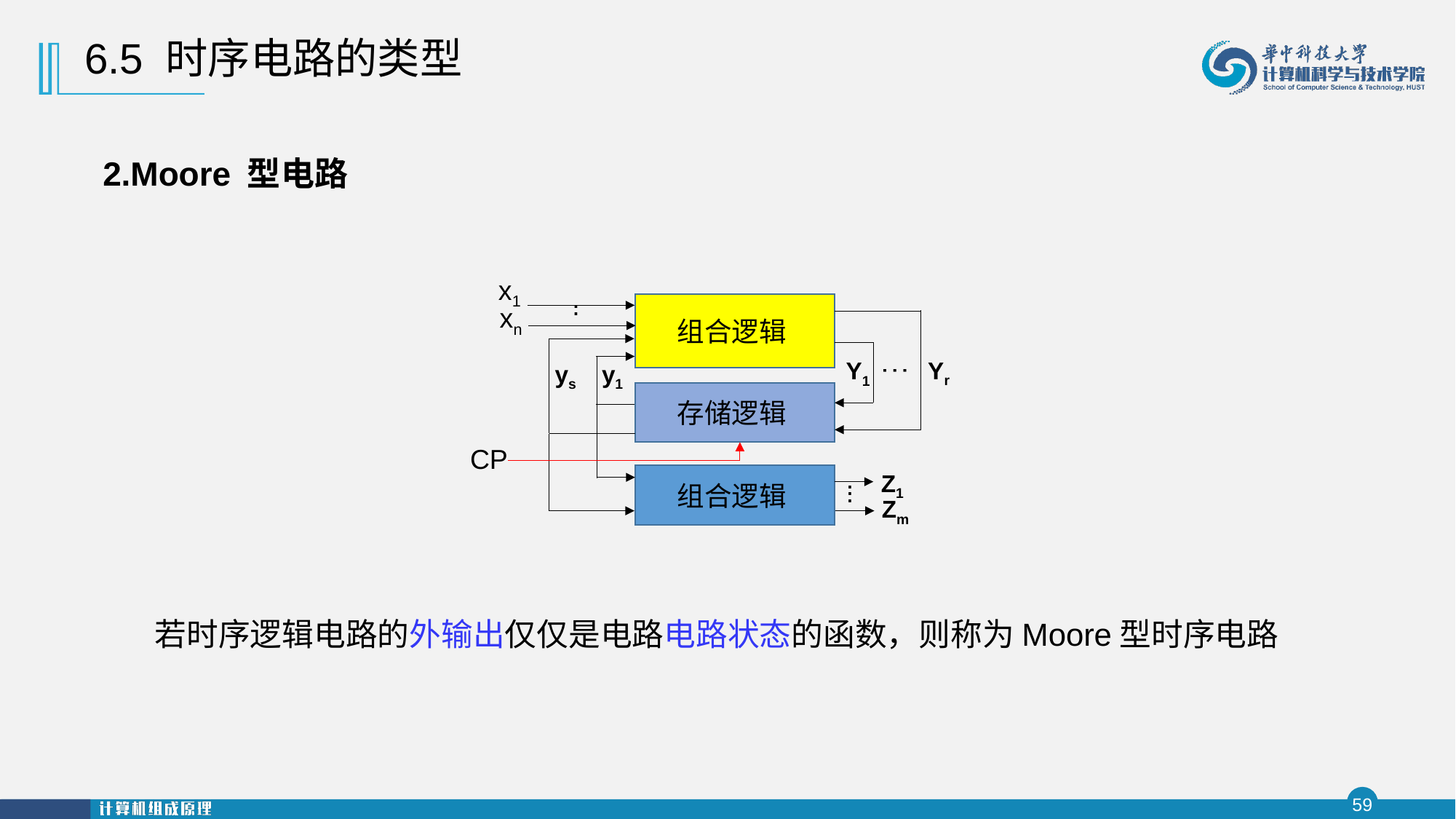

6.5 时序电路的类型
# 2.Moore 型电路
x1
组合逻辑
xn
.
.

.
.
.
Yr
Y1
y1
ys
存储逻辑
CP
Z1
组合逻辑
.
.
.

Zm
  若时序逻辑电路的外输出仅仅是电路电路状态的函数，则称为Moore型时序电路